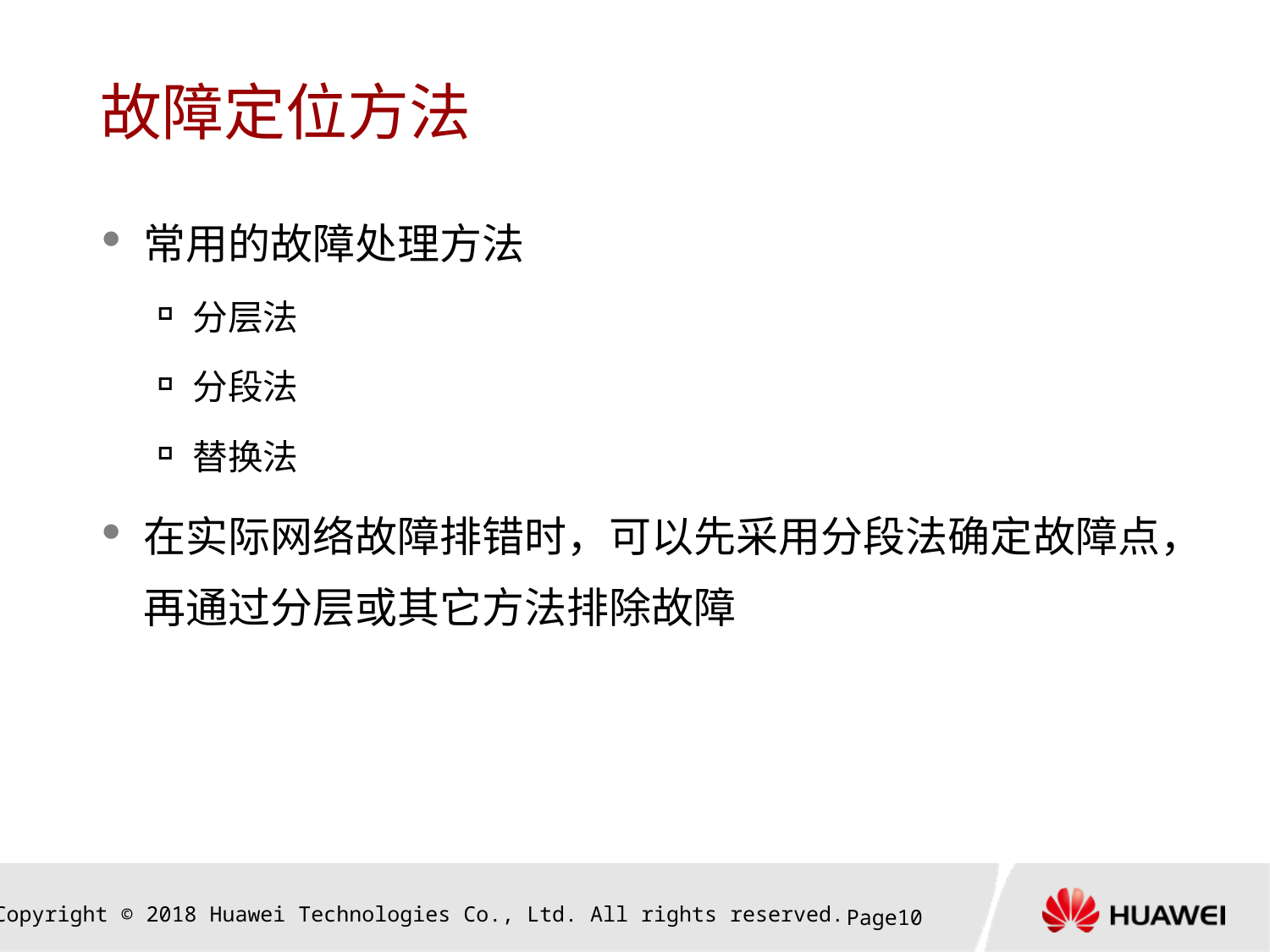

# 故障定位方法
常用的故障处理方法
分层法
分段法
替换法
在实际网络故障排错时，可以先采用分段法确定故障点，再通过分层或其它方法排除故障
Page10